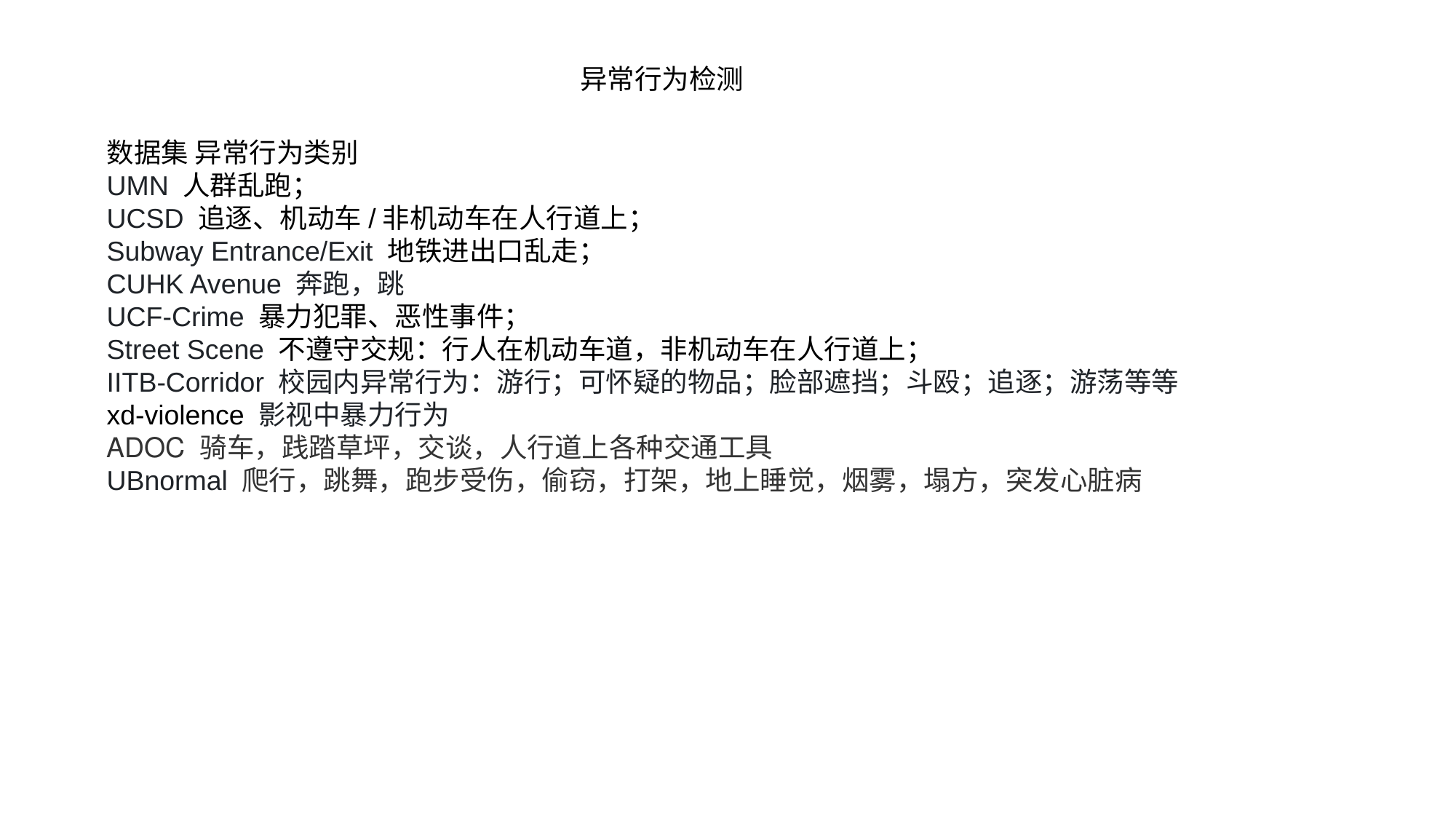

异常行为检测
数据集 异常行为类别
UMN 人群乱跑；
UCSD 追逐、机动车/非机动车在人行道上；
Subway Entrance/Exit 地铁进出口乱走；
CUHK Avenue 奔跑，跳
UCF-Crime 暴力犯罪、恶性事件；
Street Scene 不遵守交规：行人在机动车道，非机动车在人行道上；
IITB-Corridor 校园内异常行为：游行；可怀疑的物品；脸部遮挡；斗殴；追逐；游荡等等
xd-violence 影视中暴力行为
ADOC 骑车，践踏草坪，交谈，人行道上各种交通工具
UBnormal 爬行，跳舞，跑步受伤，偷窃，打架，地上睡觉，烟雾，塌方，突发心脏病